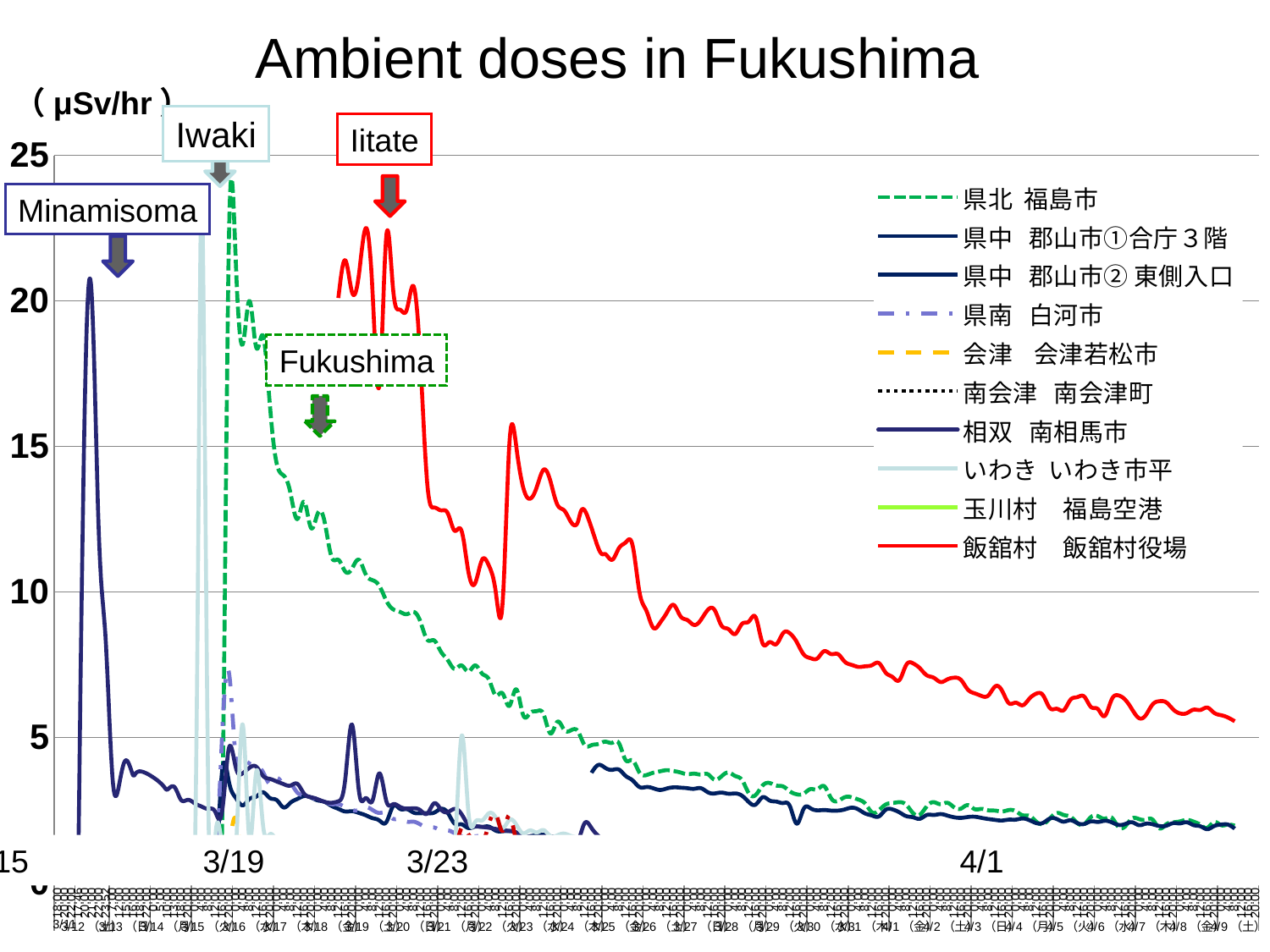

Ambient doses in Fukushima
（μSv/hr）
Iwaki
Iitate

### Chart

| Category | 県北  福島市 | 県中   郡山市①合庁３階 | 県中   郡山市② 東側入口 | 県南   白河市 | 会津    会津若松市 | 南会津   南会津町 | 相双   南相馬市 | いわき  いわき市平 | 玉川村　福島空港 | 飯舘村　飯舘村役場 | いわき市中央台北小学校 | 田村市船引田村総合体育館 |
|---|---|---|---|---|---|---|---|---|---|---|---|---|
| 18:00 | None | None | None | 0.050000000000000114 | None | None | None | None | None | None | None | None |
| 20:00 | None | None | None | 0.06000000000000026 | None | None | None | None | None | None | None | None |
| 22:00 | None | None | None | 0.06000000000000026 | None | None | None | None | None | None | None | None |
| 17:46 | None | None | None | None | None | None | 0.824 | None | None | None | None | None |
| 20:00 | None | None | None | 0.050000000000000114 | None | None | 17.079999999999988 | None | None | None | None | None |
| 21:00 | None | None | None | None | None | None | 20.0 | None | None | None | None | None |
| 22:00 | None | None | None | None | None | None | 12.0 | None | None | None | None | None |
| 23:52 | None | None | None | None | None | None | 8.33 | None | None | None | None | None |
| 7:00 | None | None | None | 0.06000000000000026 | 0.06000000000000026 | 0.06000000000000026 | 3.59 | 0.08000000000000022 | None | None | None | None |
| 12:00 | 0.04000000000000011 | None | None | 0.06000000000000026 | 0.06000000000000026 | 0.050000000000000114 | 3.42 | 0.07000000000000003 | None | None | None | None |
| 15:00 | 0.06000000000000026 | 0.04000000000000011 | None | 0.06000000000000026 | 0.06000000000000026 | 0.050000000000000114 | 4.21 | 0.07000000000000003 | None | None | None | None |
| 16:00 | 0.050000000000000114 | 0.050000000000000114 | None | 0.06000000000000026 | 0.06000000000000026 | 0.050000000000000114 | 3.7 | 0.07000000000000003 | None | None | None | None |
| 18:00 | 0.04000000000000011 | 0.04000000000000011 | None | 0.06000000000000026 | 0.06000000000000026 | 0.050000000000000114 | 3.8299999999999987 | 0.07000000000000003 | None | None | None | None |
| 22:00 | 0.050000000000000114 | 0.050000000000000114 | None | 0.08000000000000022 | 0.06000000000000026 | 0.06000000000000026 | None | None | None | None | None | None |
| 0:00 | 0.050000000000000114 | 0.050000000000000114 | None | 0.07000000000000003 | 0.06000000000000026 | 0.050000000000000114 | None | None | None | None | None | None |
| 5:00 | 0.050000000000000114 | 0.050000000000000114 | None | None | 0.07000000000000003 | 0.050000000000000114 | 3.4299999999999997 | None | None | None | None | None |
| 10:00 | 0.050000000000000114 | 0.06000000000000026 | None | 0.06000000000000026 | 0.08000000000000022 | 0.050000000000000114 | 3.2 | 0.09000000000000007 | None | None | None | None |
| 13:00 | 0.050000000000000114 | 0.050000000000000114 | None | 0.07000000000000003 | 0.06000000000000026 | 0.050000000000000114 | 3.3 | 0.09000000000000007 | None | None | None | None |
| 18:00 | 0.050000000000000114 | 0.06000000000000026 | None | 0.06000000000000026 | 0.06000000000000026 | 0.050000000000000114 | 2.8499999999999988 | 0.08000000000000022 | None | None | None | None |
| 20:00 | 0.07000000000000003 | 0.050000000000000114 | None | 0.06000000000000026 | 0.06000000000000026 | 0.050000000000000114 | 2.8499999999999988 | None | None | None | None | None |
| 0:00 | 0.09000000000000007 | 0.050000000000000114 | None | 0.07000000000000003 | 0.06000000000000026 | 0.050000000000000114 | 2.73 | 0.57 | None | None | None | None |
| 4:00 | 0.09000000000000007 | 0.06000000000000026 | None | 0.050000000000000114 | 0.07000000000000003 | 0.050000000000000114 | 2.62 | 23.72 | None | None | None | None |
| 8:00 | 0.07000000000000003 | 0.06000000000000026 | None | 0.06000000000000026 | 0.07000000000000003 | 0.050000000000000114 | 2.54 | 2.77 | None | None | None | None |
| 12:00 | 0.06000000000000026 | 0.06000000000000026 | None | 0.06000000000000026 | 0.07000000000000003 | None | 2.44 | 1.48 | None | None | None | None |
| 16:00 | 1.7500000000000042 | 3.8099999999999987 | None | 5.02 | 0.14 | 0.1 | 2.4299999999999997 | 1.3900000000000001 | None | None | None | None |
| 20:00 | 22.0 | 3.48 | None | 7.24 | 1.1800000000000068 | 0.5900000000000006 | 4.6199999999999966 | 1.12 | None | None | None | None |
| 0:00 | 21.4 | 2.92 | None | 4.3 | 2.22 | 0.21000000000000021 | 3.9699999999999998 | 1.06 | None | None | None | None |
| 4:00 | 18.5 | 2.66 | None | 4.1 | 0.6600000000000044 | 0.12000000000000002 | 3.7600000000000002 | 5.45 | None | None | None | None |
| 8:00 | 20.0 | 2.88 | None | 4.1 | 0.5900000000000006 | 0.1100000000000002 | 3.9499999999999997 | 1.5 | None | None | None | None |
| 12:00 | 18.4 | 2.96 | None | 4.0 | 0.6100000000000007 | 0.1100000000000002 | 3.9899999999999998 | 3.8099999999999987 | None | None | None | None |
| 16:00 | 18.8 | 3.11 | None | 3.8 | 0.5800000000000006 | 0.1 | 3.67 | 1.9600000000000033 | None | None | None | None |
| 20:00 | 16.4 | 2.9099999999999997 | None | 3.4 | 0.4400000000000009 | 0.1100000000000002 | 3.57 | 1.6700000000000021 | None | None | None | None |
| 0:00 | 14.4 | 2.84 | None | 3.6 | 0.56 | 0.1 | 3.48 | 1.46 | None | None | None | None |
| 4:00 | 14.0 | 2.59 | None | 3.4 | 0.55 | 0.09000000000000007 | 3.3899999999999997 | 1.43 | None | None | None | None |
| 8:00 | 13.4 | 2.75 | None | 3.4 | 0.54 | 0.1 | 3.34 | 1.3900000000000001 | None | None | None | None |
| 12:00 | 12.5 | 2.88 | None | 3.1 | 0.4200000000000003 | 0.1 | 3.4 | 1.1800000000000068 | None | None | None | None |
| 16:00 | 13.1 | 2.98 | None | 3.0 | 0.54 | 0.1 | 3.06 | 1.21 | None | None | None | None |
| 20:00 | 12.2 | 2.9299999999999997 | None | 2.9 | 0.51 | 0.1 | 2.94 | 1.1299999999999923 | None | None | None | None |
| 0:00 | 12.7 | 2.8299999999999987 | None | 2.9 | 0.52 | 0.09000000000000007 | 2.8699999999999997 | 1.1700000000000021 | None | None | None | None |
| 4:00 | 12.4 | 2.7800000000000002 | None | 2.8 | 0.4400000000000009 | 0.1 | 2.7800000000000002 | 1.12 | None | None | None | None |
| 8:00 | 11.2 | 2.64 | None | 2.7 | 0.4300000000000004 | 0.1 | 2.75 | 1.08 | None | None | None | None |
| 12:00 | 11.1 | 2.54 | None | 2.7 | 0.4200000000000003 | 0.09000000000000007 | 2.8 | 1.06 | 0.9500000000000006 | 20.1 | 1.0389999999999926 | 1.1399999999999924 |
| 16:00 | 10.7 | 2.4499999999999997 | None | 2.6 | 0.45 | 0.09000000000000007 | 3.54 | 0.99 | 1.28 | 21.4 | 1.0049999999999923 | 1.2389999999999919 |
| 20:00 | 10.8 | 2.46 | None | 2.5 | 0.4200000000000003 | 0.09000000000000007 | 5.44 | 1.0 | None | 20.3 | 0.9600000000000006 | 1.1499999999999924 |
| 0:00 | 11.1 | 2.4 | None | 2.5 | 0.4200000000000003 | 0.1 | 3.16 | 1.05 | None | 20.9 | 0.9700000000000005 | None |
| 4:00 | 10.6 | 2.3199999999999967 | None | 2.6 | 0.4300000000000004 | 0.1 | 2.9099999999999997 | 1.02 | None | 22.5 | 0.9400000000000006 | None |
| 8:00 | 10.4 | 2.22 | None | 2.5 | 0.4300000000000004 | 0.09000000000000007 | 2.8299999999999987 | 0.890000000000002 | 0.8300000000000006 | 20.3 | 0.92 | 1.23 |
| 12:00 | 10.200000000000001 | 2.14 | None | 2.4 | 0.39000000000000196 | 0.1 | 3.7600000000000002 | 0.91 | 0.8200000000000006 | 17.1 | 0.880000000000002 | 1.1499999999999924 |
| 16:00 | 9.700000000000001 | 2.08 | None | 2.4 | 0.39000000000000196 | 0.09000000000000007 | 2.82 | 0.8600000000000007 | 0.9700000000000005 | 22.2 | 0.8300000000000006 | 1.04 |
| 20:00 | 9.4 | 2.63 | None | 2.2 | 0.3500000000000003 | 0.09000000000000007 | 2.7 | 0.8500000000000006 | 0.6000000000000006 | 20.4 | 0.8500000000000006 | 0.9500000000000006 |
| 0:00 | 9.31 | 2.54 | None | 2.2 | 0.38000000000000195 | 0.08000000000000022 | 2.61 | 0.8600000000000007 | 0.9600000000000006 | 19.7 | 0.8400000000000006 | 0.98 |
| 4:00 | 9.229999999999999 | 2.53 | None | 2.1 | 0.39000000000000196 | 0.09000000000000007 | 2.55 | 0.8300000000000006 | 1.1599999999999924 | 19.7 | 0.8300000000000006 | 0.9700000000000005 |
| 8:00 | 9.31 | 2.4099999999999997 | None | 2.1 | 0.3500000000000003 | 0.09000000000000007 | 2.56 | 0.8700000000000034 | 0.93 | 20.5 | 0.81 | 0.9400000000000006 |
| 12:00 | 8.97 | 2.3899999999999997 | None | 2.0 | 0.3600000000000003 | 0.09000000000000007 | 2.4899999999999998 | 0.81 | 0.770000000000002 | 17.9 | 0.78 | 0.8700000000000034 |
| 16:00 | 8.350000000000007 | 2.3899999999999997 | None | 1.9 | 0.3600000000000003 | 0.09000000000000007 | 2.38 | 0.8300000000000006 | 0.6300000000000039 | 13.7 | 0.7600000000000039 | 0.8300000000000006 |
| 20:00 | 8.33 | 2.4099999999999997 | None | 1.9 | 0.3500000000000003 | 0.1 | 2.73 | 0.8300000000000006 | 0.770000000000002 | 12.9 | 0.770000000000002 | 0.8500000000000006 |
| 0:00 | 7.94 | 2.54 | None | 1.8 | 0.3600000000000003 | 0.09000000000000007 | 2.52 | 0.7300000000000006 | 0.53 | 12.8 | 0.7600000000000039 | 0.8200000000000006 |
| 4:00 | 7.6499999999999995 | 2.4 | None | 1.8 | 0.3100000000000017 | 0.09000000000000007 | 2.4299999999999997 | 0.8500000000000006 | 0.5 | 12.7 | 0.890000000000002 | 0.8200000000000006 |
| 8:00 | 7.35 | 2.03 | None | 1.7000000000000035 | 0.2800000000000001 | 0.1 | 2.54 | 1.07 | 0.45 | 12.1 | 1.05 | 0.770000000000002 |
| 12:00 | 7.470000000000002 | 2.01 | None | 1.6 | 0.3300000000000022 | 0.1 | 2.36 | 5.04 | 0.4200000000000003 | 12.1 | 1.8900000000000001 | 0.7300000000000006 |
| 16:00 | 7.26 | 1.8800000000000001 | None | 1.6 | 0.3300000000000022 | 0.1100000000000002 | 2.0 | 2.4499999999999997 | 0.3600000000000003 | 10.7 | 1.6700000000000021 | 0.6900000000000029 |
| 20:00 | 7.470000000000002 | 1.9300000000000033 | None | 1.6 | 0.3300000000000022 | 0.1 | 1.9400000000000033 | 2.09 | 0.52 | 10.3 | 1.43 | 0.7200000000000006 |
| 0:00 | 7.1899999999999995 | 1.920000000000002 | None | 1.6 | 0.3300000000000022 | 0.1 | 1.920000000000002 | 2.14 | 0.6600000000000044 | 11.1 | 1.35 | 0.7300000000000006 |
| 4:00 | 6.99 | 1.9300000000000033 | None | 1.5 | 0.55 | 0.1 | 1.8900000000000001 | 2.3899999999999997 | 0.6100000000000007 | 10.9 | 2.01 | 0.7100000000000006 |
| 8:00 | 6.44 | 1.7900000000000045 | None | 1.4 | 0.54 | 0.09000000000000007 | 1.85 | 2.24 | 0.6000000000000006 | 10.0 | 2.38 | 0.6900000000000029 |
| 12:00 | 6.51 | 1.7700000000000042 | None | 1.5 | 0.51 | 0.09000000000000007 | 1.81 | 1.8800000000000001 | 0.4300000000000004 | 9.6 | 1.7800000000000045 | 0.6700000000000045 |
| 16:00 | 6.08 | 1.7800000000000045 | None | 1.5 | 0.4900000000000003 | 0.1 | 1.7800000000000045 | 2.16 | 0.34000000000000125 | 15.1 | 2.3199999999999967 | 0.6600000000000044 |
| 20:00 | 6.6499999999999995 | 1.7200000000000035 | None | 1.4 | 0.4900000000000003 | 0.09000000000000007 | 1.7300000000000038 | 2.0 | 0.51 | 15.0 | 1.45 | 0.8300000000000006 |
| 0:00 | 5.770000000000001 | 1.57 | None | 1.4 | 0.4200000000000003 | 0.09000000000000007 | 1.58 | 1.7000000000000035 | 0.4400000000000009 | 13.6 | 1.3 | 0.8300000000000006 |
| 4:00 | 5.83 | 1.6 | None | 1.4 | 0.46 | 0.09000000000000007 | 1.55 | 1.8 | 0.32000000000000195 | 13.2 | 1.28 | 0.7100000000000006 |
| 8:00 | 5.9 | 1.6300000000000001 | None | 1.3 | 0.45 | 0.09000000000000007 | 1.57 | 1.7300000000000038 | 0.6900000000000029 | 13.6 | 1.28 | 0.6700000000000045 |
| 12:00 | 5.79 | 1.6500000000000001 | None | 1.4 | 0.46 | 0.09000000000000007 | 1.59 | 1.81 | 0.32000000000000195 | 14.2 | 1.56 | 0.650000000000004 |
| 16:00 | 5.13 | 1.6 | None | 1.4 | 0.4100000000000003 | 0.09000000000000007 | 1.56 | 1.6 | 0.4700000000000001 | 13.8 | 1.4 | 0.650000000000004 |
| 20:00 | 5.53 | 1.55 | None | 1.2 | 0.3700000000000004 | 0.09000000000000007 | 1.46 | 1.6300000000000001 | 0.5 | 13.0 | 1.27 | 0.6600000000000044 |
| 0:00 | 5.26 | 1.5 | None | 1.3 | 0.34000000000000125 | 0.09000000000000007 | 1.42 | 1.6900000000000068 | 0.45 | 12.8 | 1.23 | 0.650000000000004 |
| 4:00 | 5.24 | 1.52 | None | 1.3 | 0.4 | 0.09000000000000007 | 1.3900000000000001 | 1.61 | 0.880000000000002 | 12.4 | 1.21 | 0.6400000000000039 |
| 8:00 | 5.21 | 1.43 | None | 1.2 | 0.38000000000000195 | 0.09000000000000007 | 1.41 | 1.51 | 0.5 | 12.4 | 1.1900000000000068 | 0.6300000000000039 |
| 12:00 | 4.73 | 1.4 | None | 1.2 | 0.3700000000000004 | 0.09000000000000007 | 2.05 | 1.29 | 0.25 | 12.8 | 1.1299999999999923 | 0.57 |
| 16:00 | 4.73 | 1.43 | 3.7800000000000002 | 1.1 | 0.38000000000000195 | 0.08000000000000022 | 1.8800000000000001 | 1.44 | 0.46 | None | 1.09 | 0.57 |
| 20:00 | 4.77 | 1.41 | 4.05 | 1.1 | 0.4200000000000003 | 0.09000000000000007 | 1.61 | 1.51 | 0.25 | 11.5 | 1.11 | 0.5900000000000006 |
| 0:00 | 4.85 | 1.37 | 3.9499999999999997 | 1.2 | 0.39000000000000196 | 0.09000000000000007 | 1.4 | 1.52 | 0.3000000000000003 | 11.3 | 1.1 | 0.5800000000000006 |
| 4:00 | 4.81 | 1.35 | 3.88 | 1.2 | 0.3100000000000017 | 0.09000000000000007 | 1.33 | 1.33 | 0.4800000000000003 | 11.1 | 1.08 | 0.5900000000000006 |
| 8:00 | 4.8 | 1.33 | 3.8899999999999997 | 1.1 | 0.3300000000000022 | 0.1 | 1.32 | 1.3900000000000001 | 0.23 | 11.5 | 1.07 | 0.55 |
| 12:00 | 4.21 | 1.32 | 3.67 | 1.1 | 0.32000000000000195 | 0.09000000000000007 | 1.35 | 1.25 | 0.4800000000000003 | 11.7 | 1.07 | 0.53 |
| 16:00 | 4.21 | None | 3.52 | 1.1 | 0.3300000000000022 | 0.08000000000000022 | 1.53 | 1.3 | 0.46 | 11.6 | 0.99 | 0.6000000000000006 |
| 20:00 | 3.79 | None | 3.29 | 1.0 | 0.3300000000000022 | 0.09000000000000007 | 1.36 | 1.1599999999999924 | 0.3100000000000017 | 10.0 | 0.9600000000000006 | 0.6100000000000007 |
| 0:00 | 3.7 | 0.0 | 3.29 | 1.0 | 0.32000000000000195 | 0.09000000000000007 | 1.22 | 1.1800000000000068 | 0.2800000000000001 | 9.360000000000005 | 1.01 | 0.5800000000000006 |
| 4:00 | 3.7800000000000002 | 0.0 | 3.25 | 1.0 | 0.34000000000000125 | 0.08000000000000022 | 1.1800000000000068 | 1.09 | 0.4200000000000003 | 8.77 | 0.9500000000000006 | 0.54 |
| 8:00 | 3.8299999999999987 | 0.0 | 3.19 | 1.0 | 0.3100000000000017 | 0.09000000000000007 | 1.2 | 1.1800000000000068 | 0.38000000000000195 | 8.93 | 0.9400000000000006 | 0.54 |
| 12:00 | 3.8699999999999997 | 0.0 | 3.24 | 1.0 | 0.2900000000000003 | 0.08000000000000022 | 1.25 | 1.12 | 0.2900000000000003 | 9.280000000000001 | 0.9 | 0.4700000000000001 |
| 16:00 | 3.84 | 0.0 | 3.2800000000000002 | 1.0 | 0.27 | 0.09000000000000007 | 1.2 | 1.21 | 0.25 | 9.55 | 0.880000000000002 | 0.4700000000000001 |
| 20:00 | 3.79 | 0.0 | 3.27 | 0.92 | 0.2900000000000003 | 0.09000000000000007 | 1.1299999999999923 | 1.1800000000000068 | 0.39000000000000196 | 9.16 | 0.890000000000002 | 0.46 |
| 0:00 | 3.73 | 0.0 | 3.25 | 0.9700000000000005 | 0.2800000000000001 | 0.08000000000000022 | 1.11 | 1.1700000000000021 | 0.34000000000000125 | 9.030000000000001 | 0.880000000000002 | 0.4800000000000003 |
| 4:00 | 3.75 | 0.0 | 3.23 | 0.98 | 0.25 | 0.08000000000000022 | 1.08 | 1.03 | 0.22000000000000047 | 8.860000000000005 | 0.880000000000002 | 0.4700000000000001 |
| 8:00 | 3.72 | 0.0 | 3.25 | 0.92 | 0.27 | 0.09000000000000007 | 1.1 | 1.03 | 0.19000000000000047 | 9.040000000000001 | 0.8600000000000007 | 0.46 |
| 12:00 | 3.73 | None | 3.11 | 0.9400000000000006 | 0.34000000000000125 | 0.08000000000000022 | 1.1599999999999924 | 0.9500000000000006 | 0.2400000000000002 | 9.38 | 0.8200000000000006 | 0.4800000000000003 |
| 16:00 | 3.54 | None | 3.07 | 0.9500000000000006 | 0.3600000000000003 | 0.08000000000000022 | 1.09 | 0.98 | 0.2400000000000002 | 9.370000000000003 | 0.79 | 0.4700000000000001 |
| 20:00 | 3.66 | None | 3.1 | 0.9400000000000006 | 0.3000000000000003 | 0.09000000000000007 | 1.03 | 0.9600000000000006 | 0.39000000000000196 | 8.84 | 0.81 | 0.52 |
| 0:00 | 3.79 | None | 3.06 | 0.93 | 0.3000000000000003 | 0.08000000000000022 | 1.01 | 0.8700000000000034 | 0.4200000000000003 | 8.719999999999999 | 0.81 | 0.52 |
| 4:00 | 3.67 | None | 3.07 | 0.93 | 0.2900000000000003 | 0.09000000000000007 | 0.98 | 0.9500000000000006 | 0.3600000000000003 | 8.55 | 0.79 | None |
| 8:00 | 3.53 | None | 2.9899999999999998 | 0.92 | 0.3100000000000017 | 0.08000000000000022 | 1.0 | 0.91 | 0.7100000000000006 | 8.9 | 0.78 | 0.5 |
| 12:00 | 3.07 | None | 2.77 | 0.91 | 0.3100000000000017 | 0.08000000000000022 | 1.1 | 0.890000000000002 | 0.39000000000000196 | 8.98 | 0.7500000000000036 | 0.4100000000000003 |
| 16:00 | 3.02 | None | 2.69 | 0.890000000000002 | 0.2900000000000003 | 0.08000000000000022 | 1.06 | 0.9 | 0.5800000000000006 | 9.120000000000001 | 0.7200000000000006 | 0.4 |
| 20:00 | 3.34 | None | 2.94 | 0.880000000000002 | 0.2900000000000003 | 0.08000000000000022 | 1.01 | 0.880000000000002 | 0.26 | 8.229999999999999 | 0.7400000000000034 | 0.4300000000000004 |
| 0:00 | 3.4299999999999997 | None | 2.8299999999999987 | 0.880000000000002 | 0.3000000000000003 | 0.08000000000000022 | 0.9600000000000006 | 0.8200000000000006 | 0.26 | 8.27 | 0.7400000000000034 | 0.4700000000000001 |
| 4:00 | 3.34 | None | 2.79 | 0.8300000000000006 | 0.3000000000000003 | 0.09000000000000007 | 0.9400000000000006 | 0.8400000000000006 | 0.3500000000000003 | 8.200000000000001 | 0.7300000000000006 | None |
| 8:00 | 3.3099999999999987 | None | 2.74 | 0.8400000000000006 | 0.2800000000000001 | 0.08000000000000022 | 0.9500000000000006 | 0.8 | 0.3600000000000003 | 8.58 | 0.7200000000000006 | 0.45 |
| 12:00 | 3.14 | None | 2.63 | 0.81 | 0.26 | 0.08000000000000022 | 1.1 | 0.7600000000000039 | 0.25 | 8.57 | 0.6900000000000029 | 0.4300000000000004 |
| 16:00 | 3.04 | None | 2.03 | 0.8200000000000006 | 0.27 | 0.08000000000000022 | 1.0 | 0.7300000000000006 | 0.51 | 8.27 | 0.6600000000000044 | 0.4700000000000001 |
| 20:00 | 3.06 | None | 2.54 | 0.81 | 0.2400000000000002 | 0.09000000000000007 | 0.9700000000000005 | 0.78 | 0.4400000000000009 | 7.85 | 0.6800000000000026 | 0.5 |
| 0:00 | 3.22 | None | 2.56 | 0.81 | 0.21000000000000021 | 0.09000000000000007 | 0.92 | 0.78 | 0.34000000000000125 | 7.72 | 0.6700000000000045 | 0.5 |
| 4:00 | 3.21 | None | 2.4899999999999998 | 0.81 | 0.22000000000000047 | 0.09000000000000007 | 0.9 | 0.7500000000000036 | 0.4300000000000004 | 7.71 | 0.6700000000000045 | None |
| 8:00 | 3.32 | None | 2.5 | 0.8 | 0.2 | 0.09000000000000007 | 0.92 | 0.7200000000000006 | 0.34000000000000125 | 7.96 | 0.6600000000000044 | 0.4800000000000003 |
| 12:00 | 2.9099999999999997 | None | 2.48 | 0.7600000000000039 | 0.25 | 0.08000000000000022 | 0.9700000000000005 | 0.6700000000000045 | 0.38000000000000195 | 7.8599999999999985 | None | 0.4800000000000003 |
| 16:00 | 2.8099999999999987 | None | 2.48 | 0.78 | 0.2400000000000002 | 0.08000000000000022 | 0.91 | 0.650000000000004 | 0.19000000000000047 | 7.8599999999999985 | None | 0.51 |
| 20:00 | 2.94 | None | 2.52 | 0.770000000000002 | 0.27 | 0.08000000000000022 | 1.01 | 0.7200000000000006 | 0.2900000000000003 | 7.6 | None | 0.4800000000000003 |
| 0:00 | 2.94 | None | 2.58 | 0.78 | 0.27 | 0.08000000000000022 | 1.0 | 0.7100000000000006 | 0.38000000000000195 | 7.49 | None | 0.4900000000000003 |
| 4:00 | 2.86 | None | 2.52 | 0.78 | 0.27 | 0.08000000000000022 | 0.98 | 0.7200000000000006 | 0.21000000000000021 | 7.42 | None | None |
| 8:00 | 2.72 | None | 2.38 | 0.7500000000000036 | 0.26 | 0.08000000000000022 | 0.9600000000000006 | 0.7300000000000006 | 0.21000000000000021 | 7.44 | 0.6000000000000006 | 0.4900000000000003 |
| 12:00 | 2.42 | None | 2.3099999999999987 | 0.7200000000000006 | 0.25 | 0.08000000000000022 | 1.0 | 0.650000000000004 | 0.2800000000000001 | 7.48 | None | 0.4200000000000003 |
| 16:00 | 2.4899999999999998 | None | 2.28 | 0.6900000000000029 | 0.23 | 0.08000000000000022 | 0.98 | 0.6600000000000044 | 0.2400000000000002 | 7.55 | None | 0.4 |
| 20:00 | 2.69 | None | 2.51 | 0.8 | 0.27 | 0.08000000000000022 | 0.9600000000000006 | 0.6600000000000044 | 0.46 | 7.22 | None | 0.4300000000000004 |
| 0:00 | 2.74 | None | 2.52 | 0.8 | 0.2400000000000002 | 0.08000000000000022 | 0.92 | 0.6600000000000044 | 0.46 | 7.07 | None | 0.4300000000000004 |
| 4:00 | 2.77 | None | 2.42 | 0.78 | 0.23 | 0.08000000000000022 | 0.9 | 0.6700000000000045 | 0.45 | 6.970000000000002 | None | None |
| 8:00 | 2.68 | None | 2.29 | 0.770000000000002 | 0.2400000000000002 | 0.08000000000000022 | 0.92 | 0.650000000000004 | 0.3600000000000003 | 7.49 | None | 0.4 |
| 12:00 | 2.3899999999999997 | None | 2.25 | 0.6900000000000029 | 0.23 | 0.08000000000000022 | 0.99 | 0.54 | 0.38000000000000195 | 7.54 | 0.52 | 0.34000000000000125 |
| 16:00 | 2.34 | None | 2.2 | 0.6900000000000029 | 0.2400000000000002 | 0.08000000000000022 | 0.93 | 0.54 | 0.2900000000000003 | 7.37 | 0.52 | 0.3600000000000003 |
| 20:00 | 2.63 | None | 2.3299999999999987 | 0.7200000000000006 | 0.19000000000000047 | 0.09000000000000007 | 0.92 | 0.6100000000000007 | 0.2900000000000003 | 7.13 | None | 0.3700000000000004 |
| 0:00 | 2.77 | None | 2.3299999999999987 | 0.7200000000000006 | 0.21000000000000021 | 0.09000000000000007 | 0.91 | 0.6200000000000034 | 0.2800000000000001 | 7.05 | None | 0.3600000000000003 |
| 4:00 | 2.7 | None | 2.36 | 0.7200000000000006 | 0.19000000000000047 | 0.09000000000000007 | 0.890000000000002 | 0.6200000000000034 | 0.32000000000000195 | 6.9 | None | None |
| 8:00 | 2.75 | None | 2.3099999999999987 | 0.7300000000000006 | 0.2 | 0.09000000000000007 | 0.9 | 0.5800000000000006 | 0.3300000000000022 | 6.99 | None | 0.34000000000000125 |
| 12:00 | 2.59 | None | 2.25 | 0.7000000000000006 | 0.21000000000000021 | 0.08000000000000022 | 0.9 | 0.56 | 0.3700000000000004 | 7.05 | None | 0.3600000000000003 |
| 16:00 | 2.55 | None | 2.23 | 0.6800000000000026 | 0.23 | 0.08000000000000022 | 0.880000000000002 | 0.53 | 0.3600000000000003 | 6.970000000000002 | None | 0.3600000000000003 |
| 20:00 | 2.67 | None | 2.26 | 0.7300000000000006 | 0.19000000000000047 | 0.08000000000000022 | 0.8600000000000007 | 0.4900000000000003 | 0.4700000000000001 | 6.64 | 0.5 | 0.3600000000000003 |
| 0:00 | 2.53 | None | 2.27 | 0.7400000000000034 | 0.23 | 0.08000000000000022 | 0.8400000000000006 | 0.5900000000000006 | 0.3500000000000003 | 6.51 | 0.5 | 0.39000000000000196 |
| 4:00 | 2.54 | None | 2.23 | 0.7400000000000034 | 0.22000000000000047 | 0.08000000000000022 | 0.8200000000000006 | 0.5800000000000006 | 0.39000000000000196 | 6.42 | 0.5 | None |
| 8:00 | 2.4899999999999998 | None | 2.19 | 0.7300000000000006 | 0.22000000000000047 | 0.08000000000000022 | 0.8400000000000006 | 0.55 | 0.4100000000000003 | 6.44 | 0.4900000000000003 | 0.39000000000000196 |
| 12:00 | 2.48 | None | 2.16 | 0.7000000000000006 | 0.21000000000000021 | 0.08000000000000022 | 0.880000000000002 | 0.54 | 0.25 | 6.75 | 0.4700000000000001 | 0.3700000000000004 |
| 16:00 | 2.4499999999999997 | None | 2.14 | 0.6800000000000026 | 0.23 | 0.08000000000000022 | 0.8500000000000006 | 0.51 | 0.25 | 6.6 | 0.46 | 0.3700000000000004 |
| 20:00 | 2.5 | None | 2.17 | 0.7000000000000006 | 0.2400000000000002 | 0.08000000000000022 | 0.8200000000000006 | 0.52 | 0.3300000000000022 | 6.17 | 0.4800000000000003 | 0.39000000000000196 |
| 0:00 | 2.46 | None | 2.17 | 0.6800000000000026 | 0.18000000000000024 | 0.09000000000000007 | 0.79 | 0.51 | 0.3500000000000003 | 6.1899999999999995 | 0.4800000000000003 | 0.38000000000000195 |
| 4:00 | 2.3199999999999967 | None | 2.21 | 0.6900000000000029 | 0.18000000000000024 | 0.09000000000000007 | 0.770000000000002 | 0.51 | 0.3300000000000022 | 6.1 | 0.4700000000000001 | None |
| 8:00 | 2.3 | None | 2.15 | 0.6600000000000044 | 0.18000000000000024 | 0.08000000000000022 | 0.8 | 0.5 | 0.39000000000000196 | 6.33 | 0.4700000000000001 | 0.3700000000000004 |
| 12:00 | 2.1 | None | 2.05 | 0.6800000000000026 | 0.21000000000000021 | 0.08000000000000022 | 0.8200000000000006 | 0.4400000000000009 | 0.26 | 6.5 | None | 0.3100000000000017 |
| 16:00 | 2.02 | None | 2.06 | 0.7000000000000006 | 0.22000000000000047 | 0.08000000000000022 | 0.8 | 0.4800000000000003 | 0.26 | 6.44 | None | 0.32000000000000195 |
| 20:00 | 2.21 | None | 2.21 | 0.6900000000000029 | 0.21000000000000021 | 0.08000000000000022 | 0.78 | 0.4700000000000001 | 0.54 | 6.0 | None | 0.3300000000000022 |
| 0:00 | 2.4 | None | 2.19 | 0.7100000000000006 | 0.2 | 0.09000000000000007 | 0.7500000000000036 | 0.54 | 0.4200000000000003 | 5.98 | 0.45 | 0.38000000000000195 |
| 4:00 | 2.3299999999999987 | None | 2.1 | 0.7000000000000006 | 0.22000000000000047 | 0.09000000000000007 | 0.7400000000000034 | 0.55 | 0.25 | 5.930000000000002 | 0.4400000000000009 | None |
| 8:00 | 2.27 | None | 2.15 | 0.7100000000000006 | 0.23 | 0.08000000000000022 | 0.78 | 0.51 | 0.21000000000000021 | 6.29 | 0.4400000000000009 | 0.3000000000000003 |
| 12:00 | 2.05 | None | 2.05 | 0.6600000000000044 | 0.2 | 0.09000000000000007 | 0.8400000000000006 | 0.4900000000000003 | 0.3000000000000003 | 6.38 | 0.4200000000000003 | 0.3100000000000017 |
| 16:00 | 2.01 | None | 2.02 | 0.6700000000000045 | 0.2 | 0.07000000000000003 | 0.7600000000000039 | 0.45 | 0.2400000000000002 | 6.4 | 0.4 | 0.3100000000000017 |
| 20:00 | 2.26 | None | 2.11 | 0.6900000000000029 | 0.23 | 0.08000000000000022 | 0.770000000000002 | 0.45 | 0.3300000000000022 | 6.04 | 0.4200000000000003 | 0.34000000000000125 |
| 0:00 | 2.29 | None | 2.09 | 0.6900000000000029 | 0.22000000000000047 | 0.09000000000000007 | 0.7500000000000036 | 0.4700000000000001 | 0.32000000000000195 | 5.970000000000002 | 0.4200000000000003 | 0.34000000000000125 |
| 4:00 | 2.2 | None | 2.13 | 0.6800000000000026 | 0.22000000000000047 | 0.08000000000000022 | 0.7200000000000006 | 0.4900000000000003 | 0.34000000000000125 | 5.73 | 0.4200000000000003 | None |
| 8:00 | 2.24 | None | 2.08 | 0.6900000000000029 | 0.22000000000000047 | 0.08000000000000022 | 0.7400000000000034 | 0.4900000000000003 | 0.2400000000000002 | 6.29 | None | 0.34000000000000125 |
| 12:00 | 1.920000000000002 | None | 1.9900000000000035 | 0.6800000000000026 | 0.22000000000000047 | 0.08000000000000022 | 0.81 | 0.4400000000000009 | 0.3600000000000003 | 6.44 | 0.3700000000000004 | 0.3100000000000017 |
| 16:00 | 1.9400000000000033 | None | 2.02 | 0.6900000000000029 | 0.2 | 0.07000000000000003 | 0.7400000000000034 | 0.4300000000000004 | 0.2900000000000003 | 6.29 | 0.3600000000000003 | 0.2900000000000003 |
| 20:00 | 2.21 | None | 2.08 | 0.6800000000000026 | 0.22000000000000047 | 0.08000000000000022 | 0.78 | 0.5 | 0.2 | 5.96 | None | 0.3100000000000017 |
| 0:00 | 2.19 | None | 1.9800000000000035 | 0.6900000000000029 | 0.21000000000000021 | 0.1 | 0.7300000000000006 | 0.51 | 0.2400000000000002 | 5.6599999999999975 | 0.4 | 0.3000000000000003 |
| 4:00 | 2.17 | None | 2.03 | 0.6700000000000045 | 0.23 | 0.08000000000000022 | 0.7200000000000006 | 0.4400000000000009 | 0.4700000000000001 | 5.76 | None | None |
| 8:00 | 2.17 | None | 2.01 | 0.650000000000004 | 0.22000000000000047 | 0.08000000000000022 | 0.7300000000000006 | 0.46 | 0.3000000000000003 | 6.13 | None | 0.3500000000000003 |
| 12:00 | 1.87 | None | 1.9500000000000033 | 0.7000000000000006 | 0.21000000000000021 | 0.08000000000000022 | 0.79 | 0.4300000000000004 | 0.18000000000000024 | 6.24 | None | 0.3000000000000003 |
| 16:00 | 2.01 | None | 1.9600000000000033 | 0.7500000000000036 | 0.19000000000000047 | 0.08000000000000022 | 0.7400000000000034 | 0.3700000000000004 | 0.3300000000000022 | 6.2 | None | 0.3100000000000017 |
| 20:00 | 2.08 | None | 2.05 | 0.7400000000000034 | 0.23 | 0.08000000000000022 | 0.7500000000000036 | 0.4100000000000003 | 0.27 | 5.96 | None | 0.3100000000000017 |
| 0:00 | 2.11 | None | 2.04 | 0.7500000000000036 | 0.23 | 0.09000000000000007 | 0.7400000000000034 | 0.5 | 0.26 | 5.8199999999999985 | None | 0.32000000000000195 |
| 4:00 | 2.16 | None | 2.08 | 0.7600000000000039 | 0.23 | 0.08000000000000022 | 0.7200000000000006 | 0.46 | 0.2400000000000002 | 5.83 | None | None |
| 8:00 | 2.1 | None | 1.9800000000000035 | 0.7500000000000036 | 0.22000000000000047 | 0.08000000000000022 | 0.7500000000000036 | 0.4400000000000009 | 0.18000000000000024 | 5.95 | None | 0.3300000000000022 |
| 12:00 | 1.9900000000000035 | None | 1.9400000000000033 | 0.6900000000000029 | 0.21000000000000021 | 0.08000000000000022 | 0.7500000000000036 | 0.4300000000000004 | 0.3300000000000022 | 5.94 | 0.3600000000000003 | 0.3000000000000003 |
| 16:00 | 1.8900000000000001 | None | 1.84 | 0.6800000000000026 | 0.21000000000000021 | 0.08000000000000022 | 0.7300000000000006 | 0.38000000000000195 | 0.3000000000000003 | 6.02 | 0.3500000000000003 | 0.26 |
| 20:00 | 2.09 | None | 1.9500000000000033 | 0.7000000000000006 | 0.2 | 0.08000000000000022 | 0.7300000000000006 | 0.4300000000000004 | 0.34000000000000125 | 5.84 | None | 0.2400000000000002 |
| 0:00 | 1.9800000000000035 | None | 2.0 | 0.6900000000000029 | 0.15000000000000024 | 0.08000000000000022 | 0.7200000000000006 | 0.4700000000000001 | 0.34000000000000125 | 5.76 | None | 0.25 |
| 4:00 | 2.0 | None | 2.0 | 0.6800000000000026 | 0.15000000000000024 | 0.08000000000000022 | 0.7100000000000006 | 0.4700000000000001 | 0.17 | 5.68 | None | None |
| 8:00 | 1.9600000000000033 | None | 1.86 | 0.6700000000000045 | 0.16000000000000048 | 0.09000000000000007 | 0.7000000000000006 | 0.3700000000000004 | 0.22000000000000047 | 5.55 | None | 0.25 |
| 12:00 | None | None | None | None | None | None | None | None | None | None | None | None |
| 16:00 | None | None | None | None | None | None | None | None | None | None | None | None |
| 20:00 | None | None | None | None | None | None | None | None | None | None | None | None |

Minamisoma

Fukushima

　　3/11　　　　3/15　　　　　3/19　　　　3/23　　　　　　　　　　　　　　　4/1　　　　　　　　　　　　 4/9